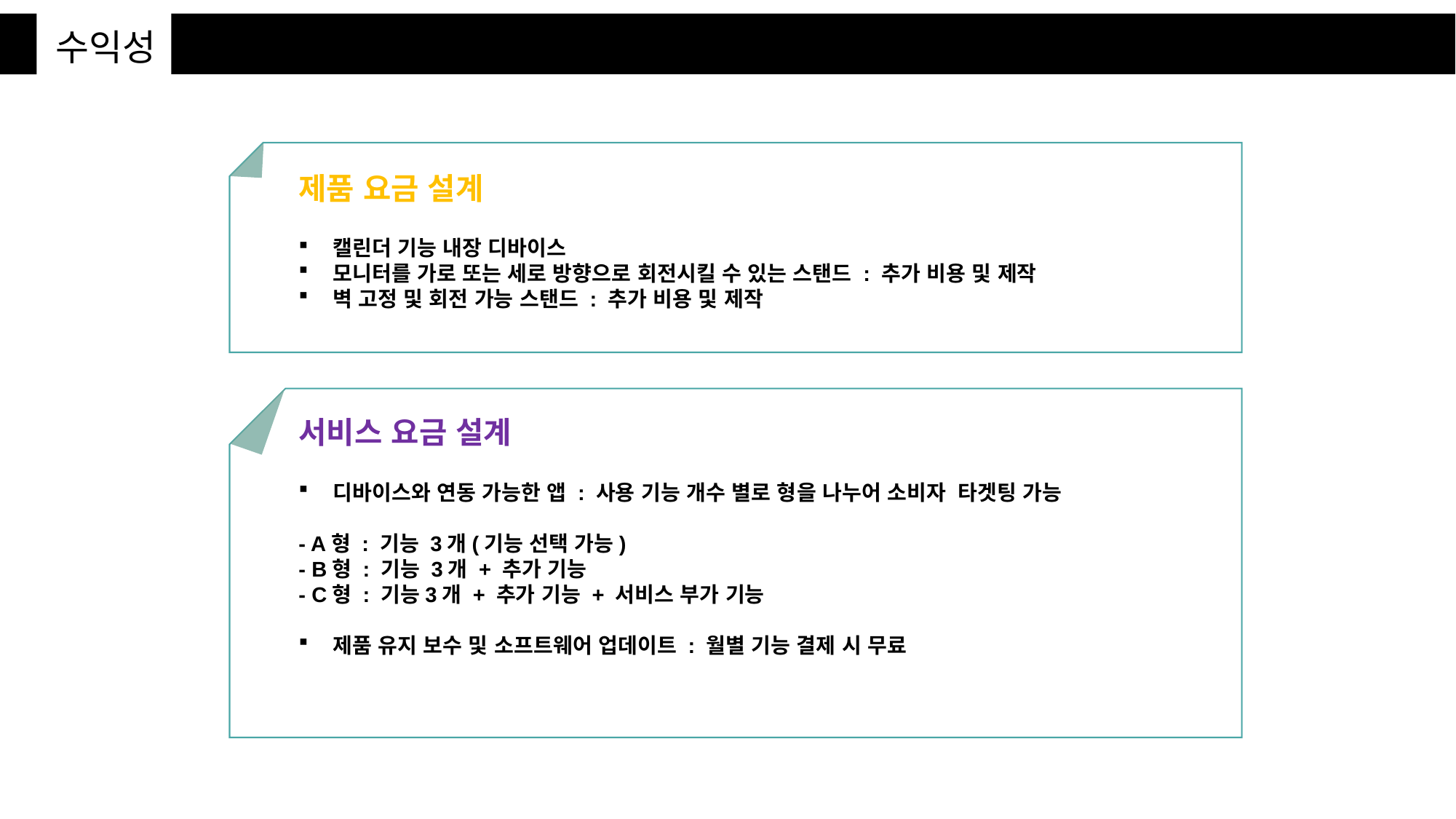

수익성

제품 요금 설계

캘린더 기능 내장 디바이스
모니터를 가로 또는 세로 방향으로 회전시킬 수 있는 스탠드 : 추가 비용 및 제작
벽 고정 및 회전 가능 스탠드 : 추가 비용 및 제작

서비스 요금 설계

디바이스와 연동 가능한 앱 : 사용 기능 개수 별로 형을 나누어 소비자  타겟팅 가능

- A형 : 기능 3개(기능 선택 가능)
- B형 : 기능 3개 + 추가 기능
- C형 : 기능3개 + 추가 기능 + 서비스 부가 기능

제품 유지 보수 및 소프트웨어 업데이트 : 월별 기능 결제 시 무료